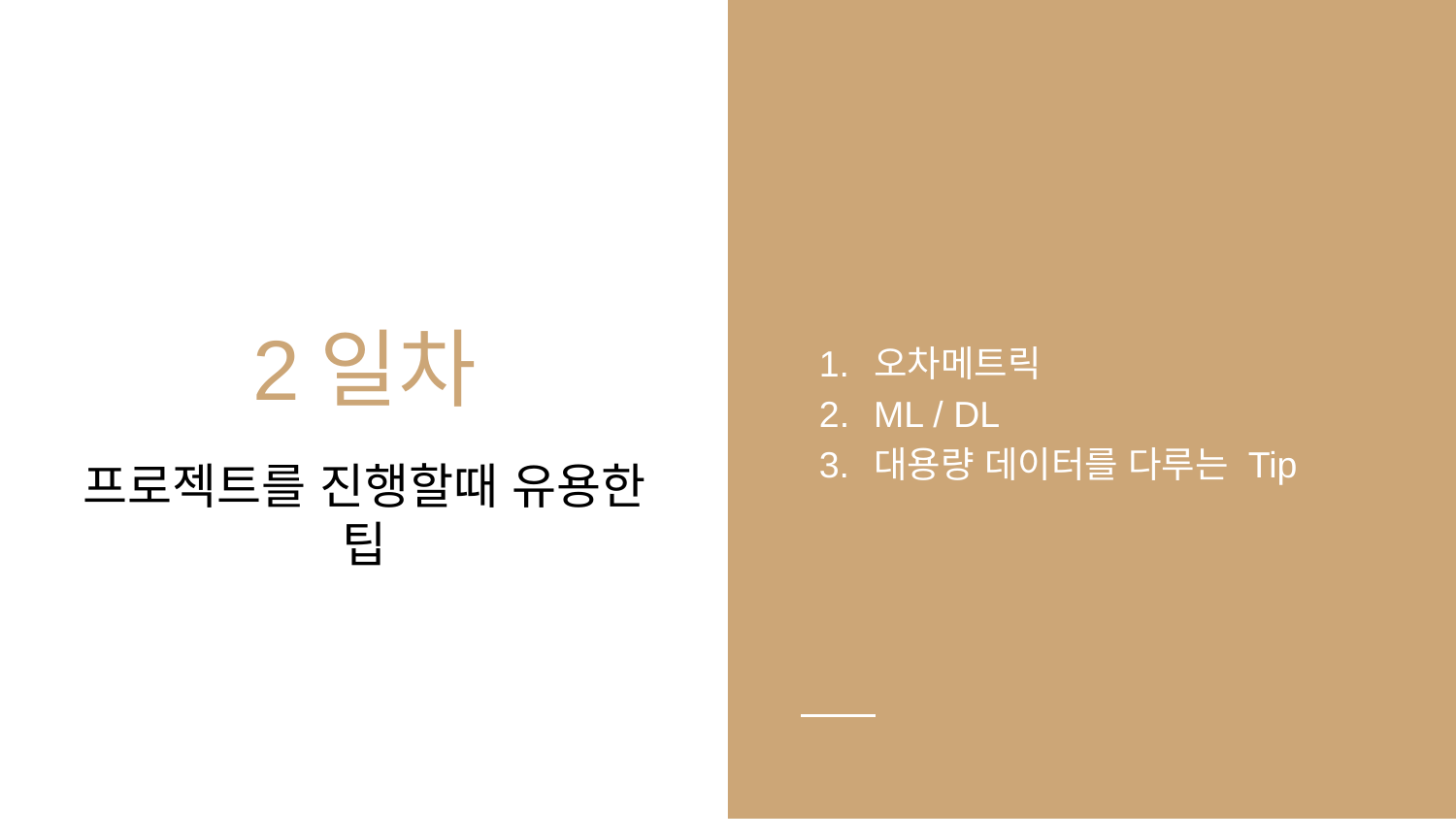

오차메트릭
ML / DL
대용량 데이터를 다루는 Tip
# 2일차
프로젝트를 진행할때 유용한 팁